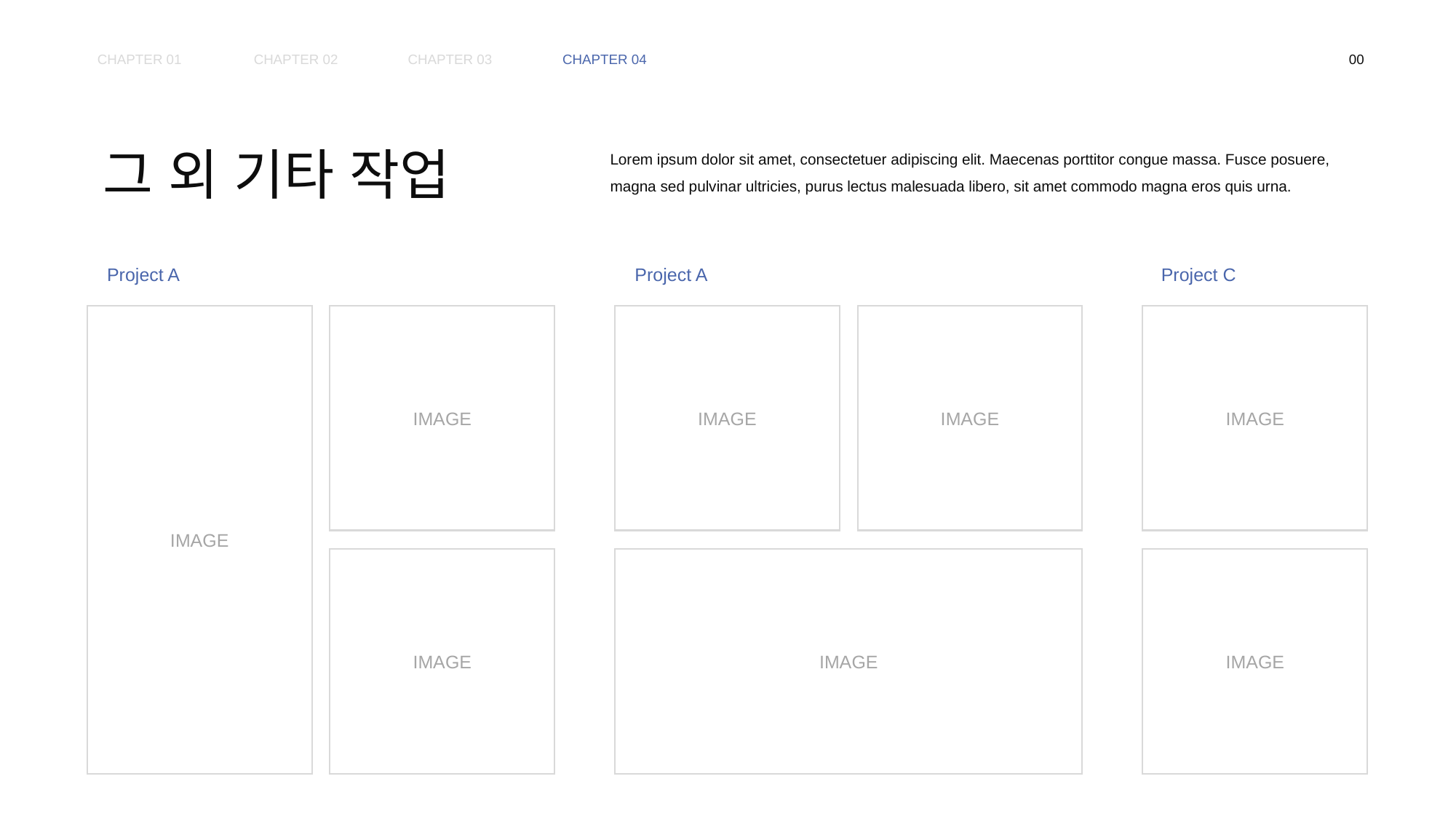

CHAPTER 01
CHAPTER 02
CHAPTER 03
CHAPTER 04
00
그 외 기타 작업
Lorem ipsum dolor sit amet, consectetuer adipiscing elit. Maecenas porttitor congue massa. Fusce posuere, magna sed pulvinar ultricies, purus lectus malesuada libero, sit amet commodo magna eros quis urna.
Project A
IMAGE
IMAGE
IMAGE
Project A
IMAGE
IMAGE
IMAGE
Project C
IMAGE
IMAGE